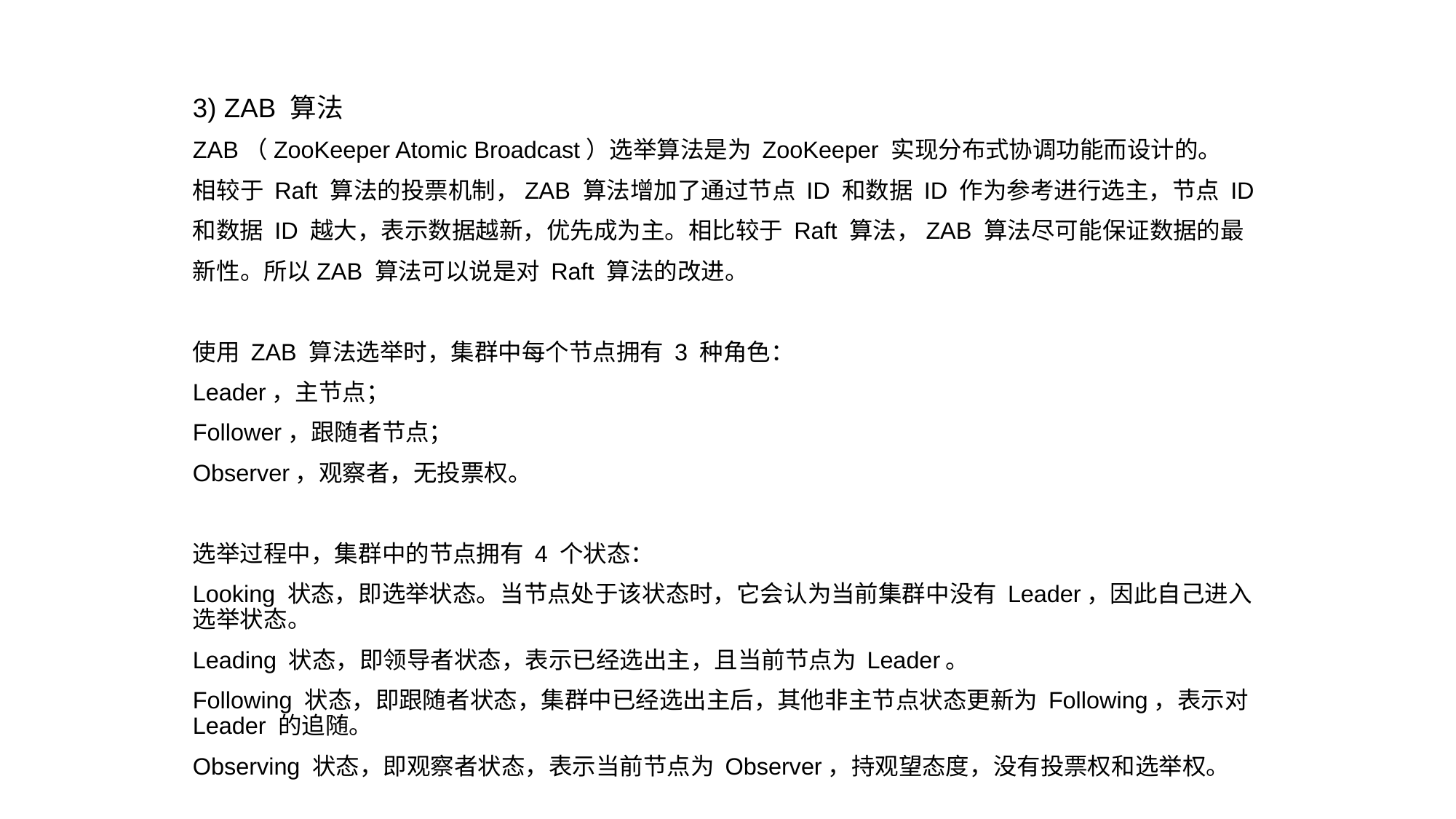

3) ZAB 算法
ZAB（ZooKeeper Atomic Broadcast）选举算法是为 ZooKeeper 实现分布式协调功能而设计的。
相较于 Raft 算法的投票机制，ZAB 算法增加了通过节点 ID 和数据 ID 作为参考进行选主，节点 ID
和数据 ID 越大，表示数据越新，优先成为主。相比较于 Raft 算法，ZAB 算法尽可能保证数据的最
新性。所以ZAB 算法可以说是对 Raft 算法的改进。

使用 ZAB 算法选举时，集群中每个节点拥有 3 种角色：
Leader，主节点；
Follower，跟随者节点；
Observer，观察者，无投票权。

选举过程中，集群中的节点拥有 4 个状态：
Looking 状态，即选举状态。当节点处于该状态时，它会认为当前集群中没有 Leader，因此自己进入选举状态。
Leading 状态，即领导者状态，表示已经选出主，且当前节点为 Leader。
Following 状态，即跟随者状态，集群中已经选出主后，其他非主节点状态更新为 Following，表示对 Leader 的追随。
Observing 状态，即观察者状态，表示当前节点为 Observer，持观望态度，没有投票权和选举权。